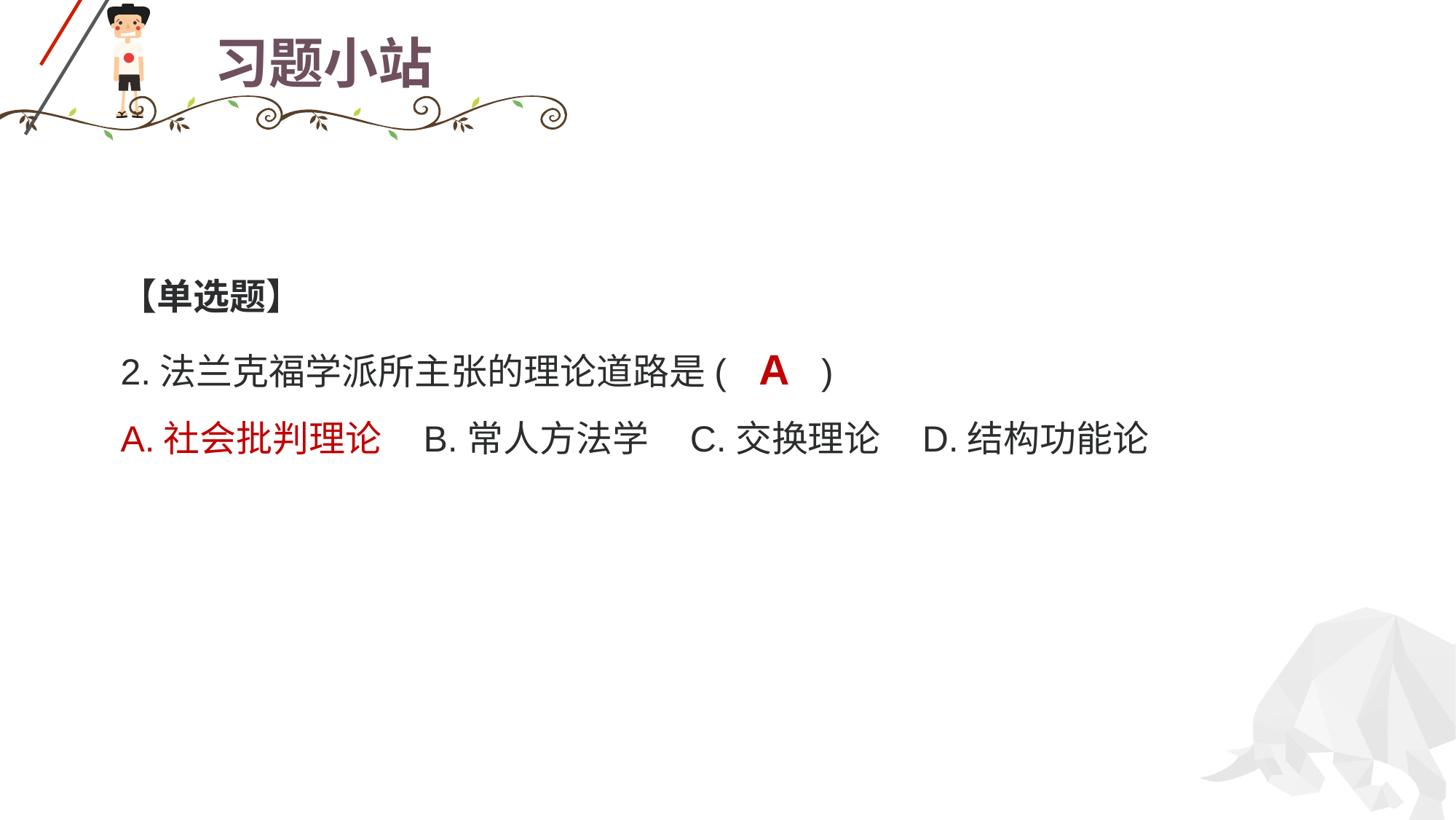

# 习题小站

【单选题】
2.法兰克福学派所主张的理论道路是(   A   )
A.社会批判理论    B.常人方法学    C.交换理论    D.结构功能论